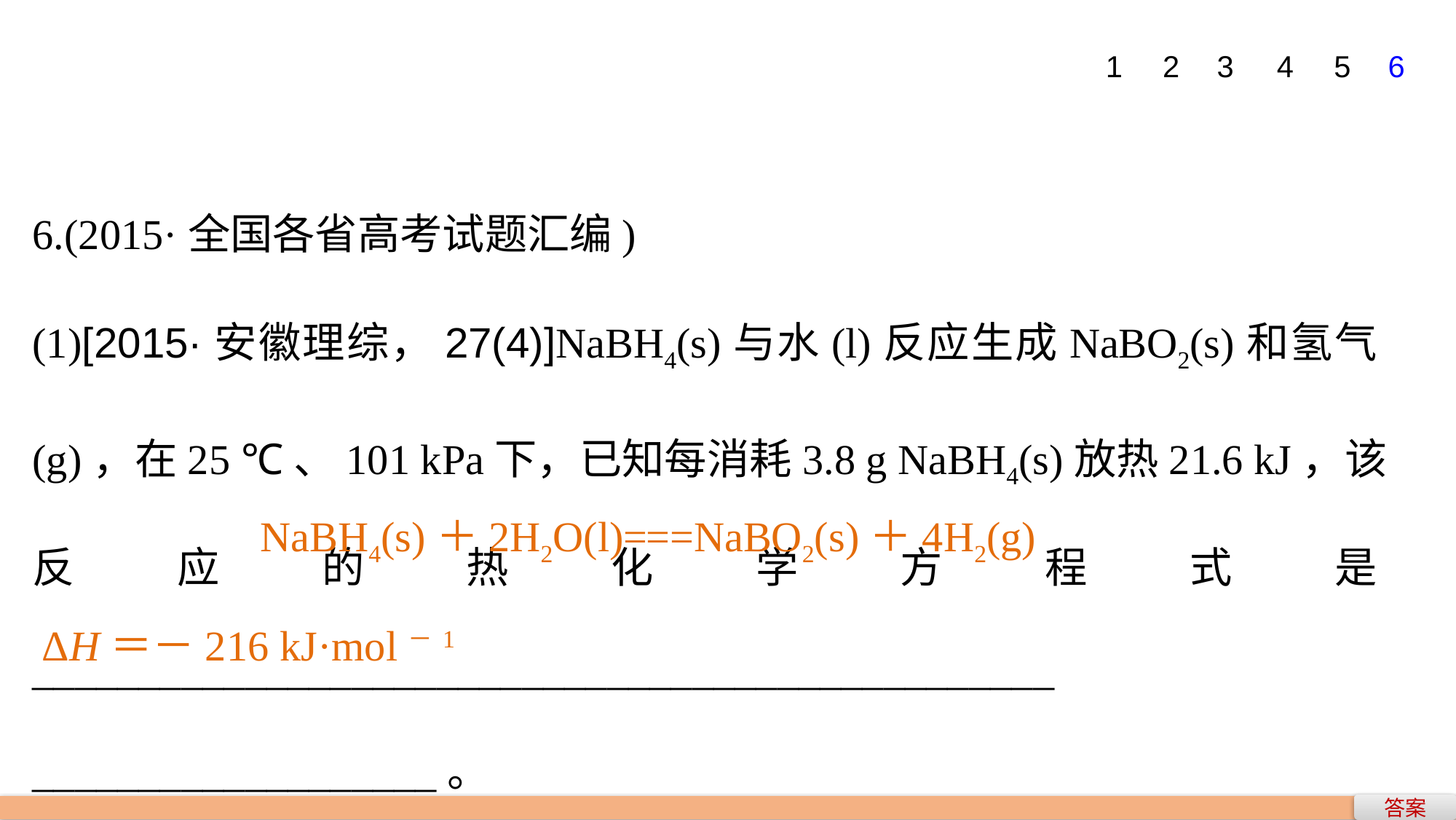

1
2
3
4
5
6
6.(2015·全国各省高考试题汇编)
(1)[2015·安徽理综，27(4)]NaBH4(s)与水(l)反应生成NaBO2(s)和氢气(g)，在25 ℃、101 kPa下，已知每消耗3.8 g NaBH4(s)放热21.6 kJ，该反应的热化学方程式是________________________________________________
___________________。

		NaBH4(s)＋2H2O(l)===NaBO2(s)＋4H2(g)
ΔH＝－216 kJ·mol－1
答案